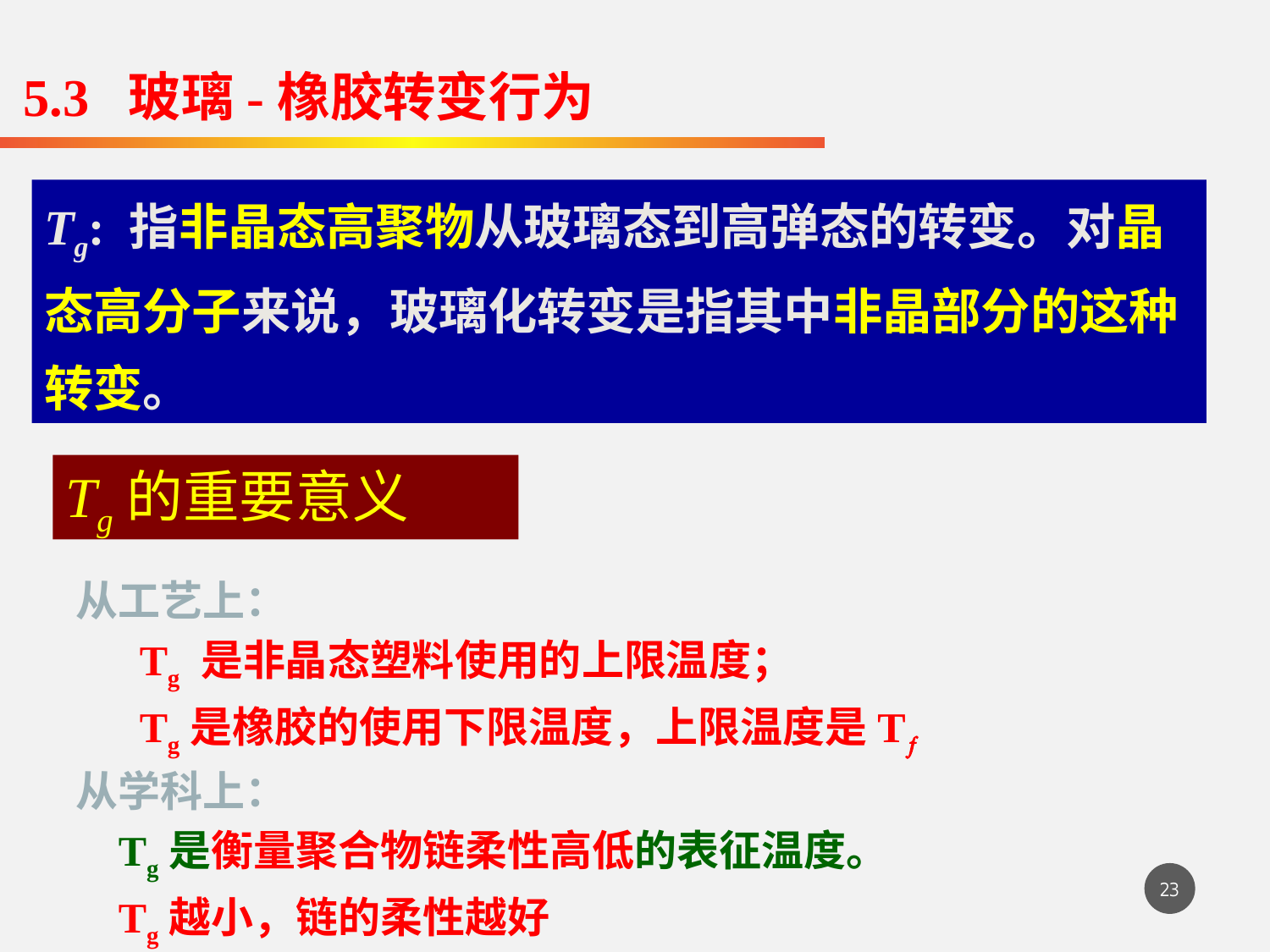

5.3  玻璃-橡胶转变行为
Tg: 指非晶态高聚物从玻璃态到高弹态的转变。对晶态高分子来说，玻璃化转变是指其中非晶部分的这种转变。
Tg的重要意义
从工艺上：
      Tg 是非晶态塑料使用的上限温度；
      Tg是橡胶的使用下限温度，上限温度是Tƒ
从学科上：
    Tg是衡量聚合物链柔性高低的表征温度。
    Tg越小，链的柔性越好
23